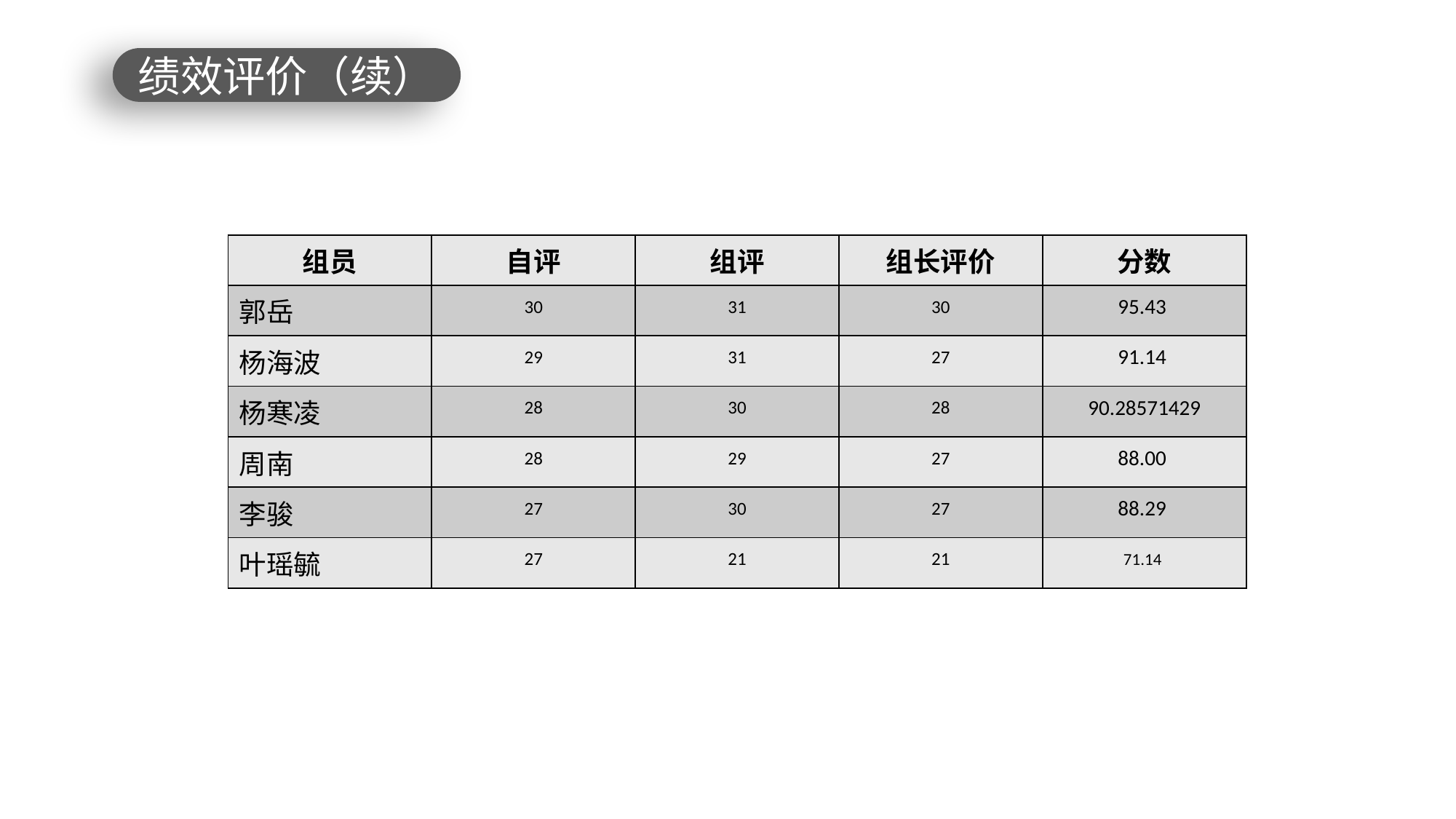

绩效评价（续）
| 组员 | 自评 | 组评 | 组长评价 | 分数 |
| --- | --- | --- | --- | --- |
| 郭岳 | 30 | 31 | 30 | 95.43 |
| 杨海波 | 29 | 31 | 27 | 91.14 |
| 杨寒凌 | 28 | 30 | 28 | 90.28571429 |
| 周南 | 28 | 29 | 27 | 88.00 |
| 李骏 | 27 | 30 | 27 | 88.29 |
| 叶瑶毓 | 27 | 21 | 21 | 71.14 |